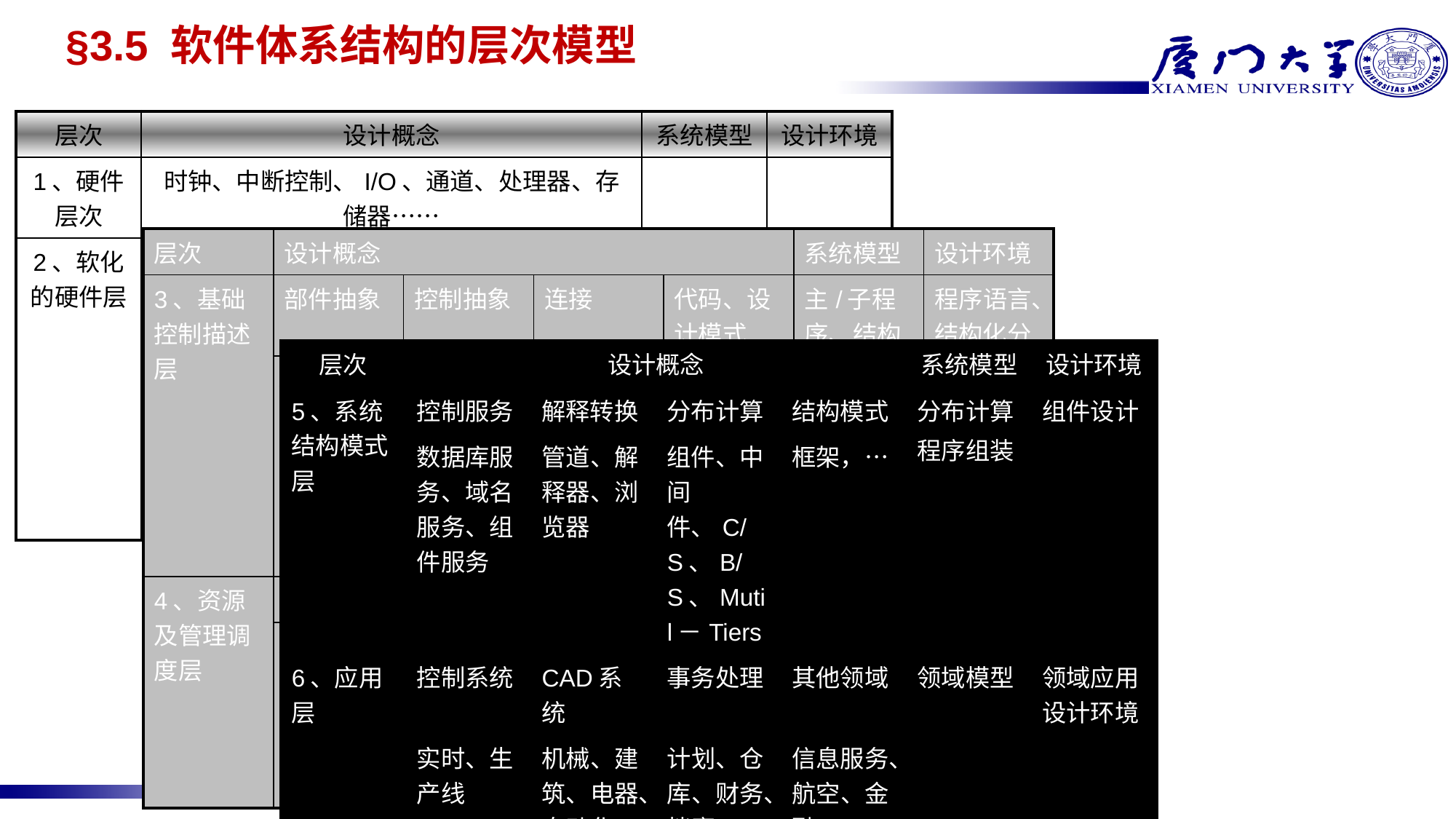

# §3.5 软件体系结构的层次模型
| 层次 | 设计概念 |  |  |  | 系统模型 | 设计环境 |
| --- | --- | --- | --- | --- | --- | --- |
| 1、硬件层次 | 时钟、中断控制、I/O、通道、处理器、存储器…… |  |  |  |  |  |
| 2、软化的硬件层 | 部件 | 控制 | 连接 | 代码 |  | 汇编语言 |
|  | 处理器、时钟、中断、存储器、堆栈、I/O、端口、通道 | 顺序、条件、循环、过程、转移 | 循环扫描、中断请求 | 过程、代码块 |  |  |
| 层次 | 设计概念 |  |  |  | 系统模型 | 设计环境 |
| --- | --- | --- | --- | --- | --- | --- |
| 3、基础控制描述层 | 部件抽象 | 控制抽象 | 连接 | 代码、设计模式 | 主/子程序、结构化程序、模块化程序、OOP、ER、UML | 程序语言、结构化分析设计 OOA/OOD |
|  | 数组、队列、链表、堆栈、树、图、指针、文件、记录、类、对象 etc. | 顺序、条件、循环、变量、参数、中断 | 调用、中断流、通讯协议、继承、文件输入输出 | 过程、函数、库、包、etc. |  |  |
| 4、资源及管理调度层 | 控制服务 | 连接 | 运行控制 | 人机交互 | 消息机制、可视化程序结构 | 可视化程序设计 |
|  | ODBC、动态连接库、剪贴板 etc. | 事件 消息 异常 RPC DLL 应用程序接口 | 共享、同步、分时、并行、进程、线程、实时 | WIMP、多媒体、控件 |  |  |
| 层次 | 设计概念 |  |  |  | 系统模型 | 设计环境 |
| --- | --- | --- | --- | --- | --- | --- |
| 5、系统结构模式层 | 控制服务 | 解释转换 | 分布计算 | 结构模式 | 分布计算 程序组装 | 组件设计 |
|  | 数据库服务、域名服务、组件服务 | 管道、解释器、浏览器 | 组件、中间件、C/S、B/S、Mutil－Tiers | 框架，… |  |  |
| 6、应用层 | 控制系统 | CAD系统 | 事务处理 | 其他领域 | 领域模型 | 领域应用设计环境 |
|  | 实时、生产线 | 机械、建筑、电器、自动化 | 计划、仓库、财务、档案 | 信息服务、航空、金融 |  |  |